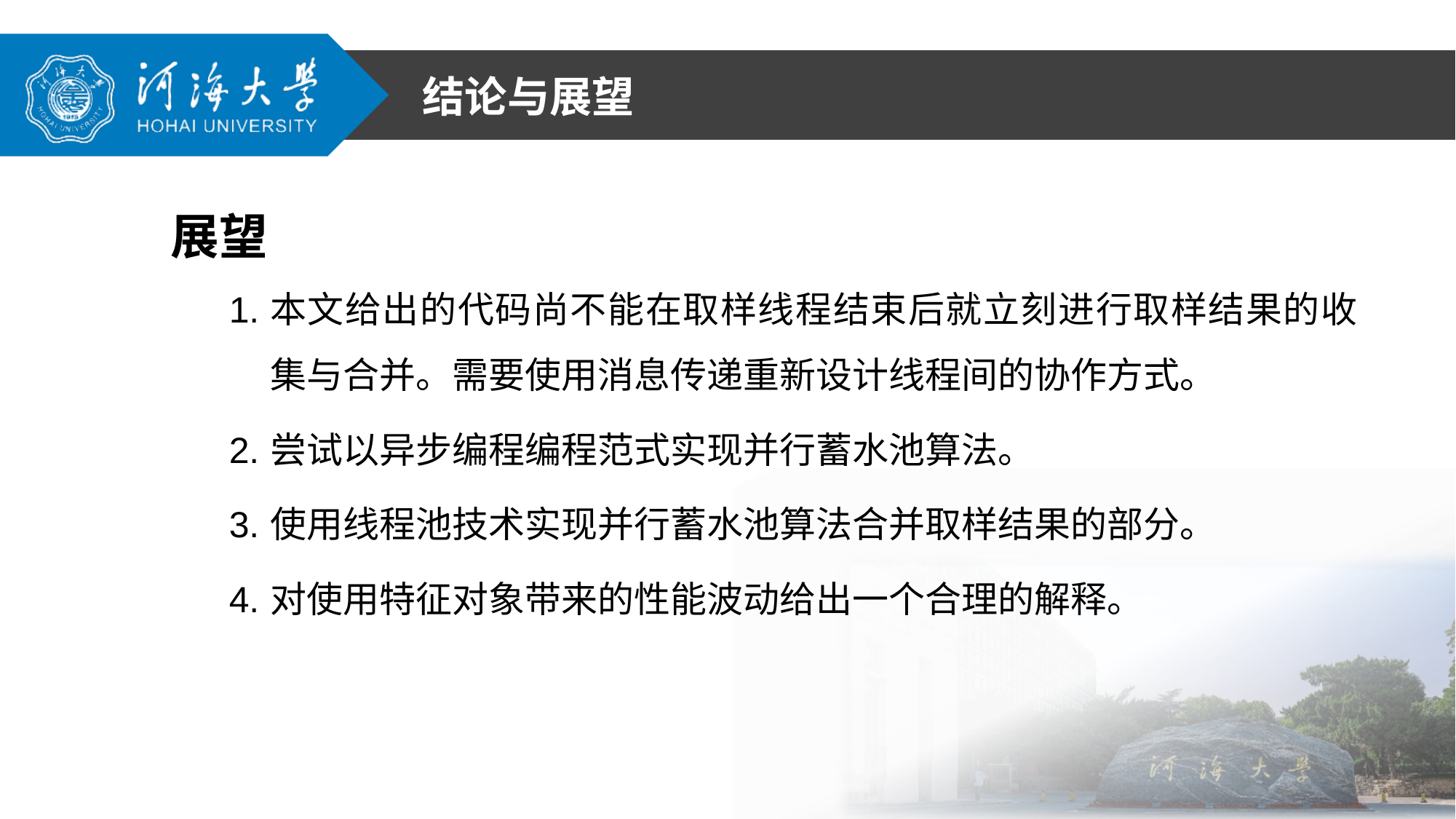

结论与展望
展望
本文给出的代码尚不能在取样线程结束后就立刻进行取样结果的收集与合并。需要使用消息传递重新设计线程间的协作方式。
尝试以异步编程编程范式实现并行蓄水池算法。
使用线程池技术实现并行蓄水池算法合并取样结果的部分。
对使用特征对象带来的性能波动给出一个合理的解释。